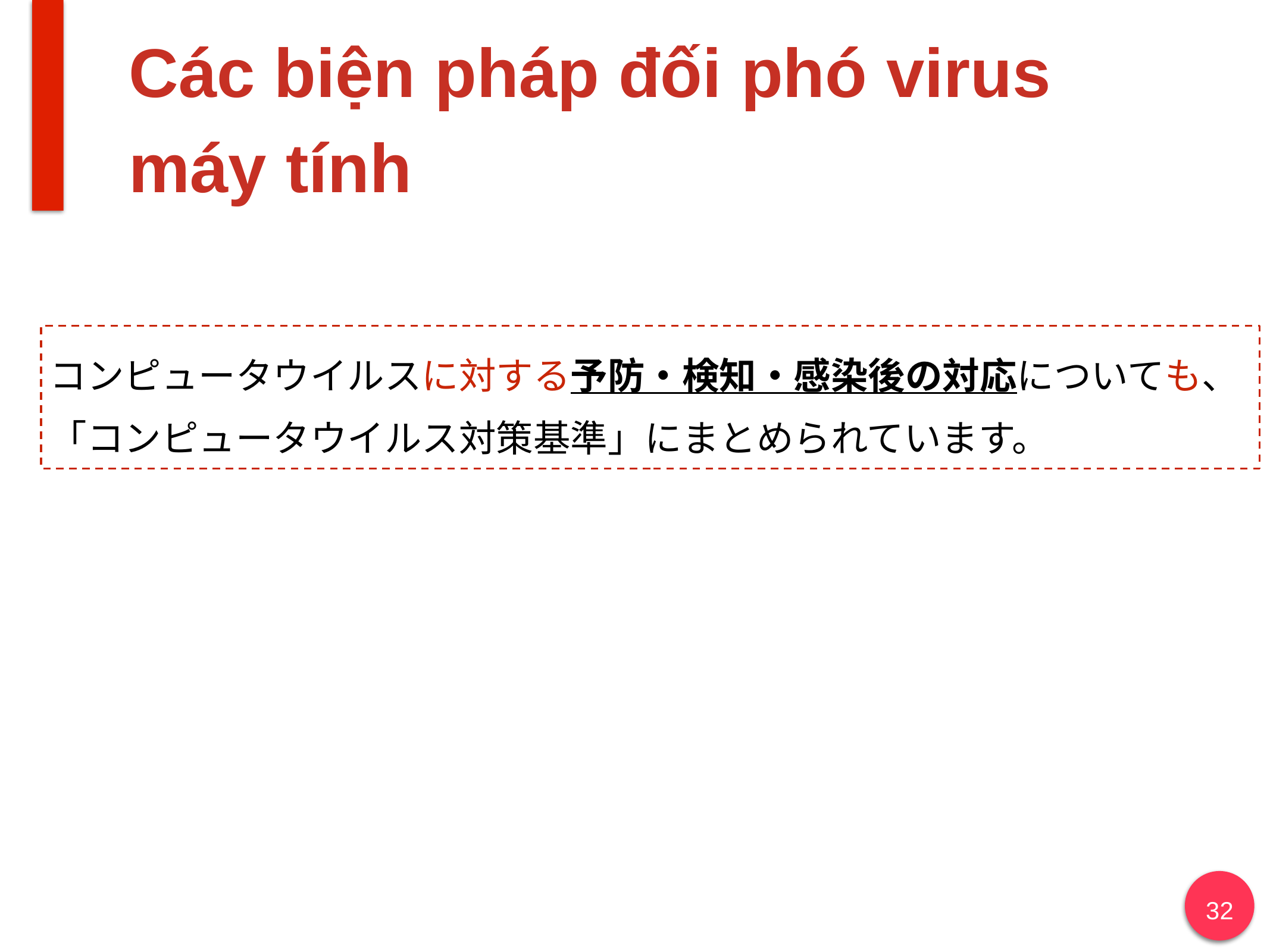

# Các biện pháp đối phó virus máy tính
コンピュータウイルスに対する予防・検知・感染後の対応についても、「コンピュータウイルス対策基準」にまとめられています。

32